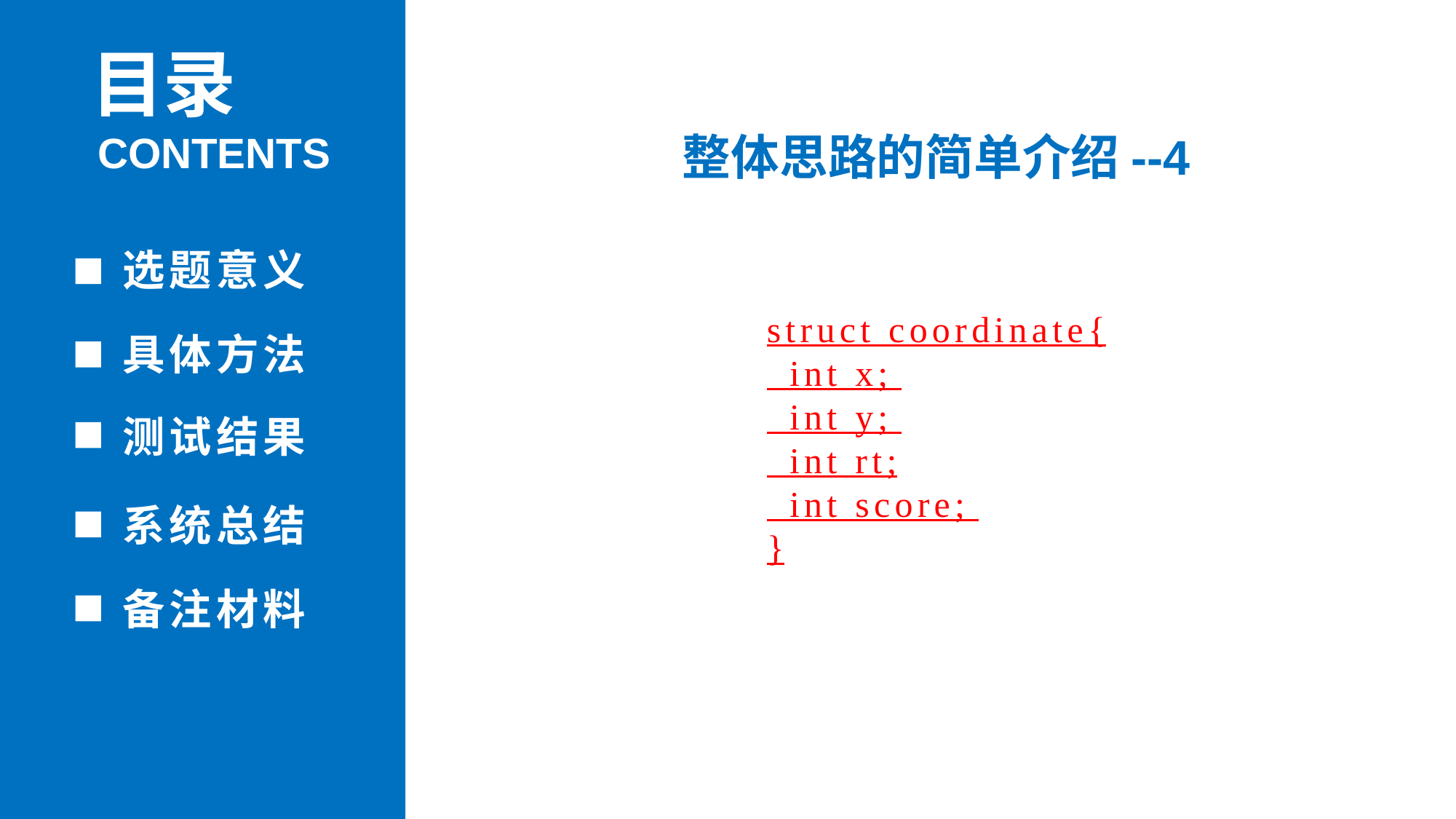

目录
CONTENTS
整体思路的简单介绍--4
选题意义

struct coordinate{
  int x;
  int y;
  int rt;
  int score;
}

具体方法

测试结果

系统总结

备注材料